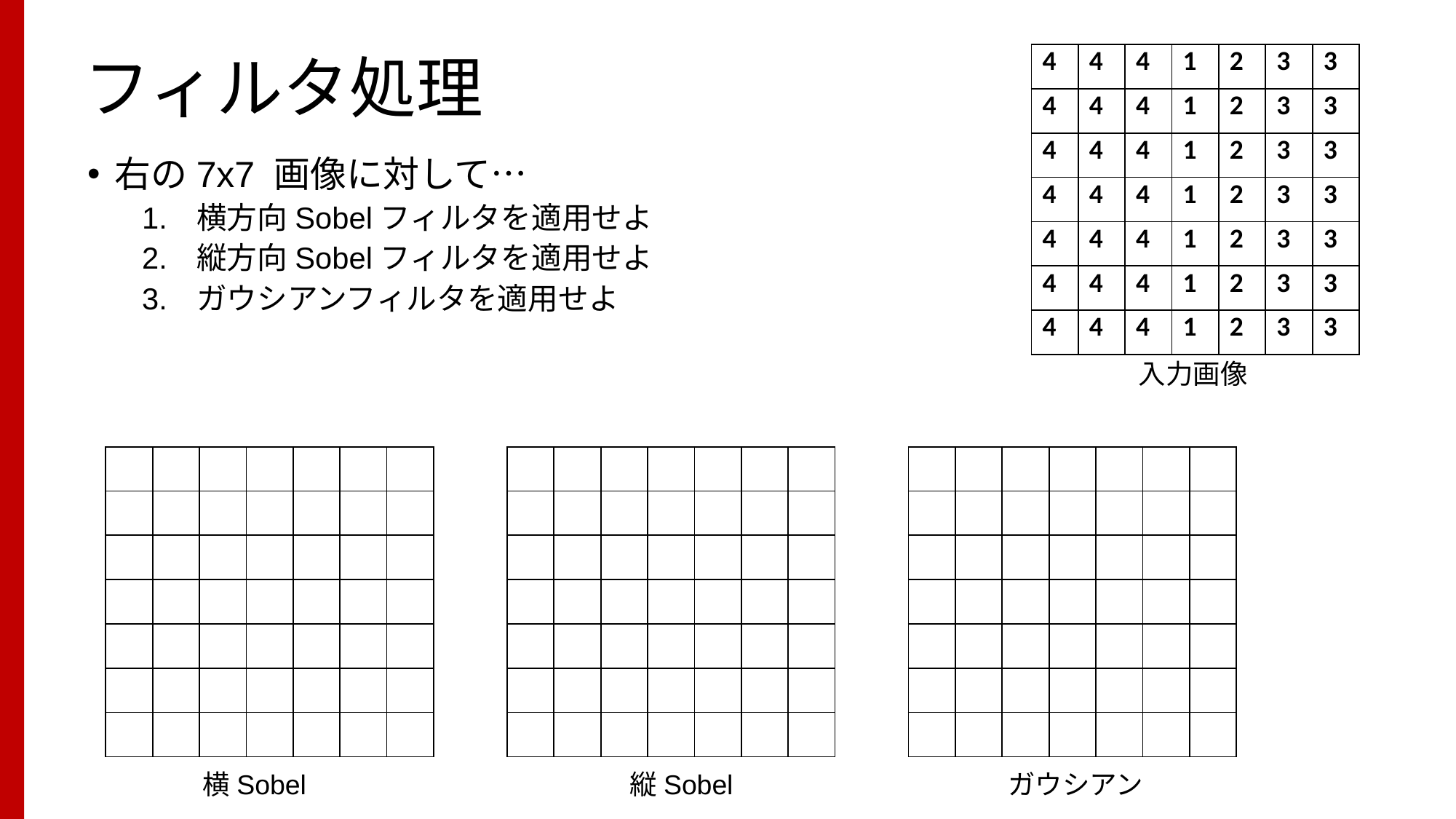

| 4 | 4 | 4 | 1 | 2 | 3 | 3 |
| --- | --- | --- | --- | --- | --- | --- |
| 4 | 4 | 4 | 1 | 2 | 3 | 3 |
| 4 | 4 | 4 | 1 | 2 | 3 | 3 |
| 4 | 4 | 4 | 1 | 2 | 3 | 3 |
| 4 | 4 | 4 | 1 | 2 | 3 | 3 |
| 4 | 4 | 4 | 1 | 2 | 3 | 3 |
| 4 | 4 | 4 | 1 | 2 | 3 | 3 |
# フィルタ処理
右の7x7 画像に対して…
横方向Sobelフィルタを適用せよ
縦方向Sobelフィルタを適用せよ
ガウシアンフィルタを適用せよ
入力画像
|  |  |  |  |  |  |  |
| --- | --- | --- | --- | --- | --- | --- |
|  |  |  |  |  |  |  |
|  |  |  |  |  |  |  |
|  |  |  |  |  |  |  |
|  |  |  |  |  |  |  |
|  |  |  |  |  |  |  |
|  |  |  |  |  |  |  |
|  |  |  |  |  |  |  |
| --- | --- | --- | --- | --- | --- | --- |
|  |  |  |  |  |  |  |
|  |  |  |  |  |  |  |
|  |  |  |  |  |  |  |
|  |  |  |  |  |  |  |
|  |  |  |  |  |  |  |
|  |  |  |  |  |  |  |
|  |  |  |  |  |  |  |
| --- | --- | --- | --- | --- | --- | --- |
|  |  |  |  |  |  |  |
|  |  |  |  |  |  |  |
|  |  |  |  |  |  |  |
|  |  |  |  |  |  |  |
|  |  |  |  |  |  |  |
|  |  |  |  |  |  |  |
横Sobel
縦Sobel
ガウシアン